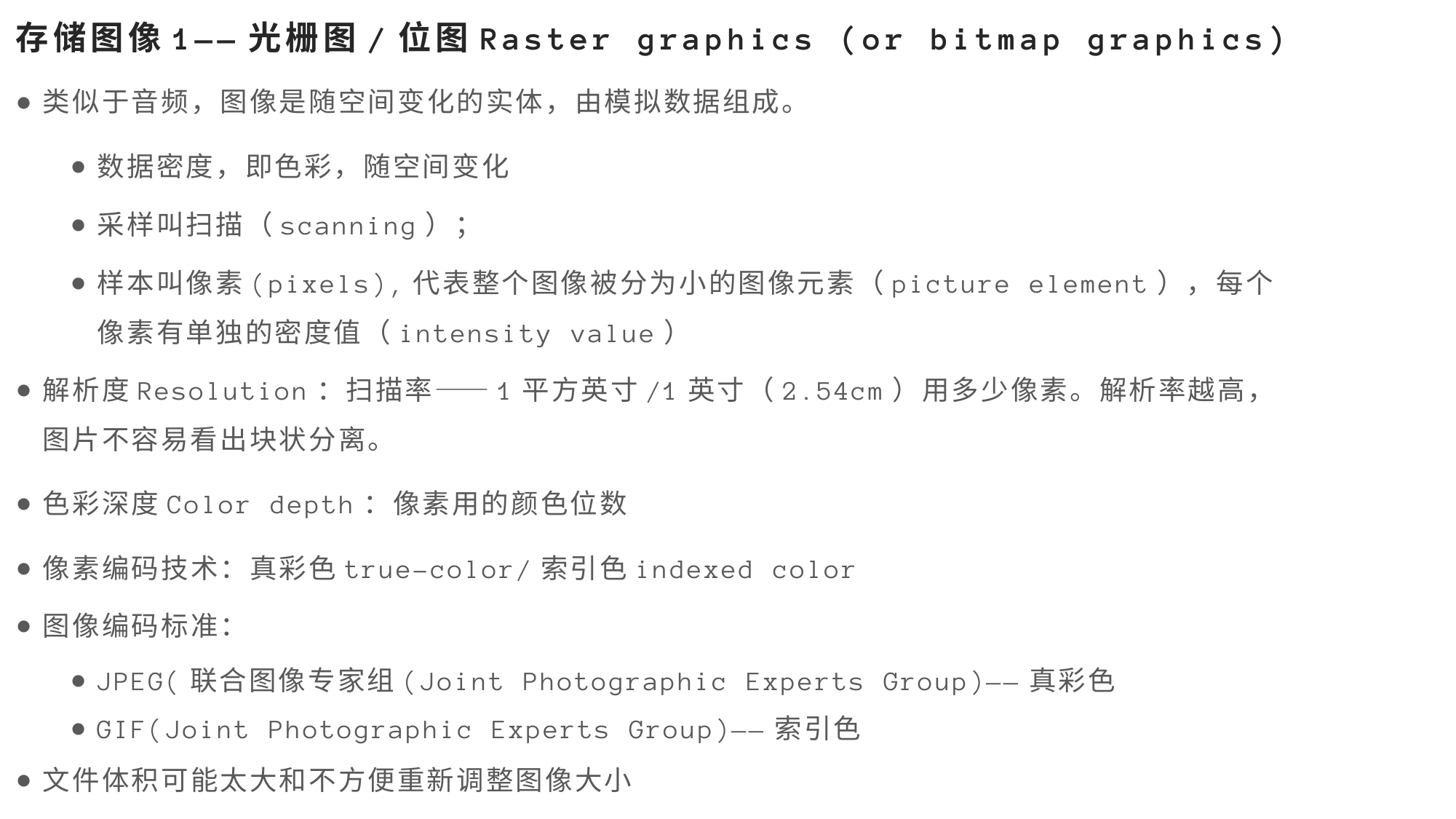

# 存储图像1——光栅图/位图Raster graphics (or bitmap graphics)
类似于音频，图像是随空间变化的实体，由模拟数据组成。
数据密度，即色彩，随空间变化
采样叫扫描（scanning）；
样本叫像素(pixels),代表整个图像被分为小的图像元素（picture element），每个像素有单独的密度值（intensity value）
解析度Resolution：扫描率——1平方英寸/1英寸（2.54cm）用多少像素。解析率越高，图片不容易看出块状分离。
色彩深度Color depth：像素用的颜色位数
像素编码技术：真彩色true-color/索引色indexed color
图像编码标准：
JPEG(联合图像专家组(Joint Photographic Experts Group)——真彩色
GIF(Joint Photographic Experts Group)——索引色
文件体积可能太大和不方便重新调整图像大小